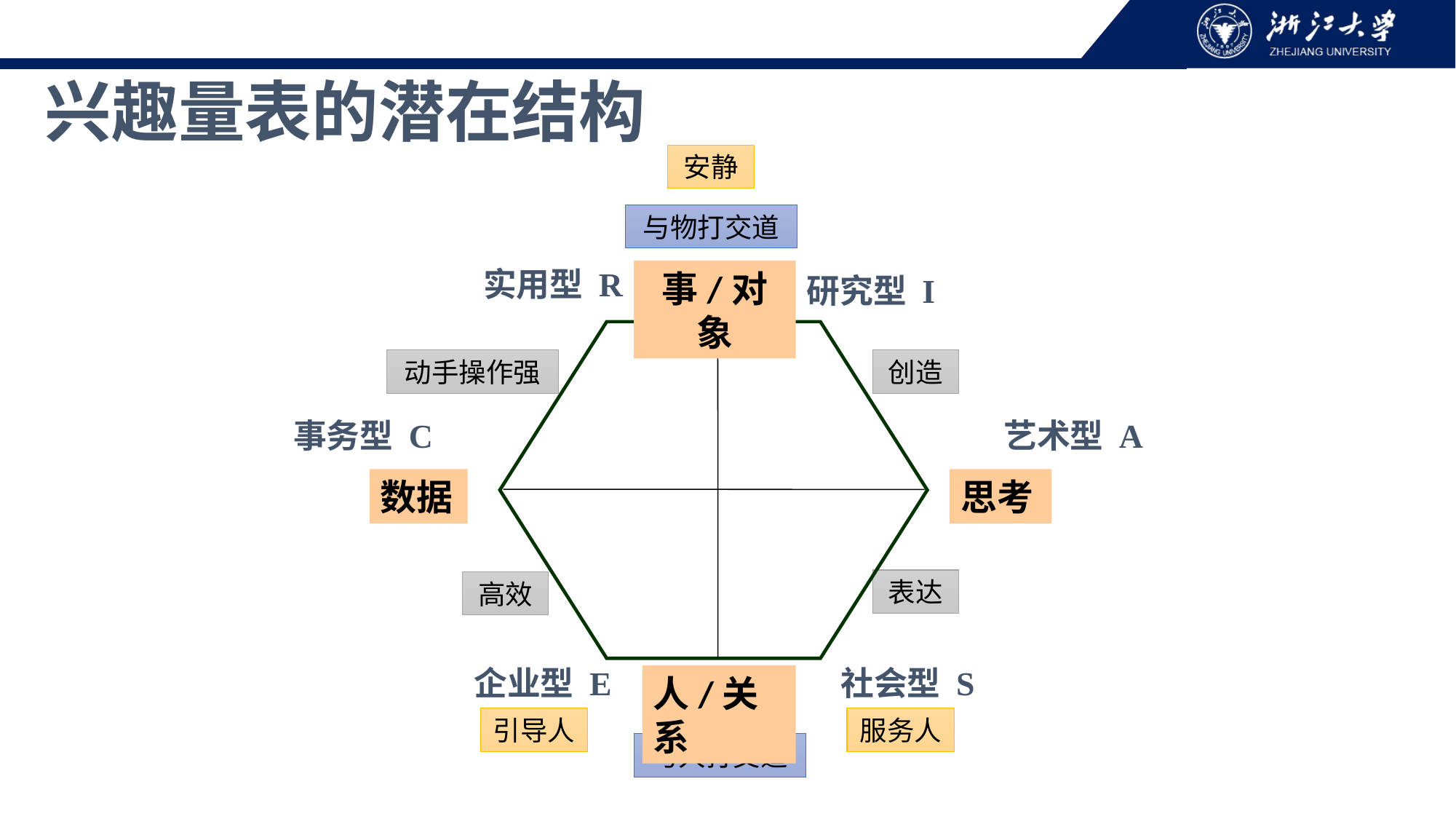

兴趣量表的潜在结构
安静
与物打交道
实用型 R
事/对象
研究型 I

     事务型 C
艺术型 A
数据
思考

企业型 E
社会型 S
人/关系
动手操作强
创造
表达
高效
引导人
服务人
与人打交道